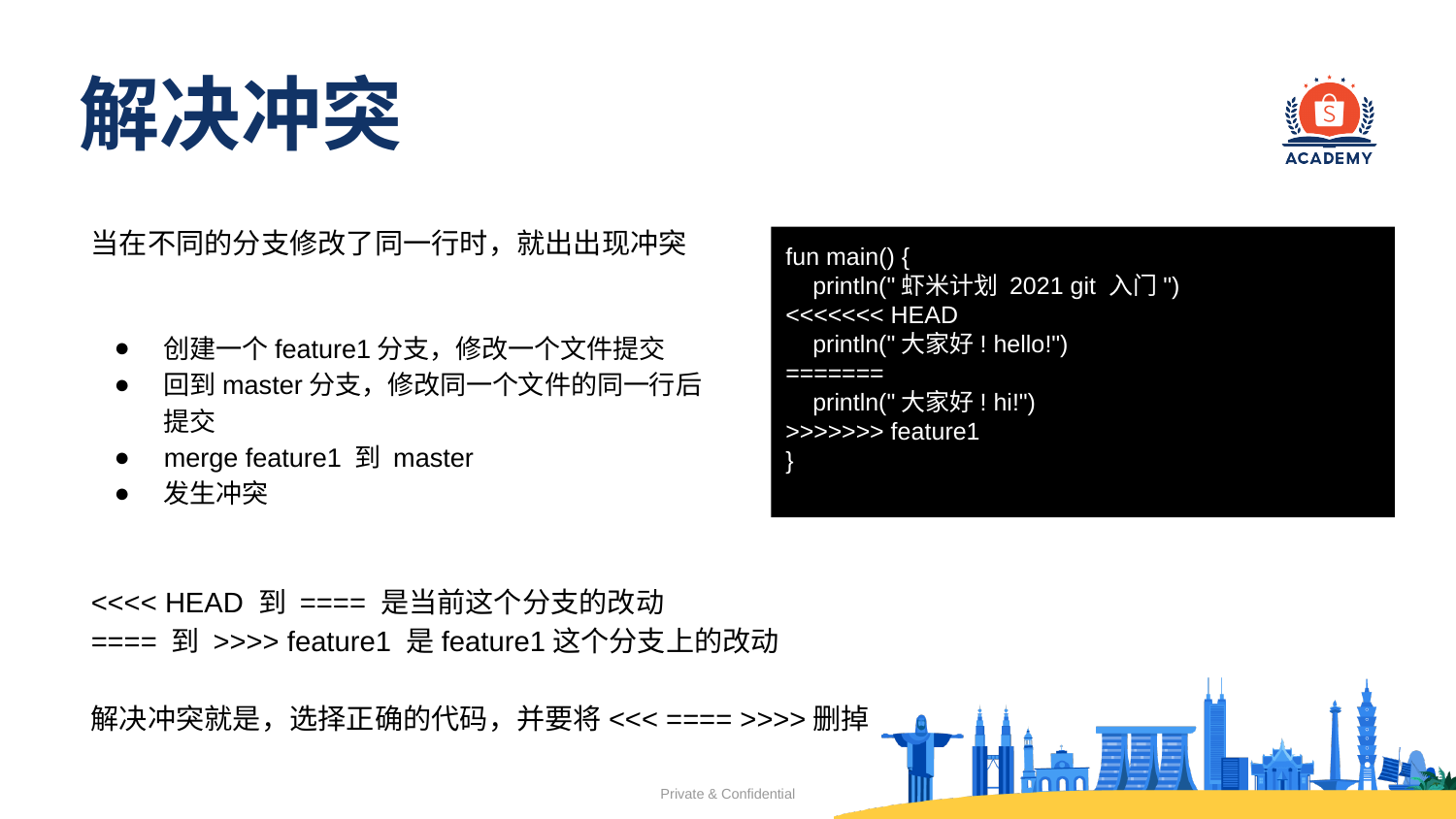

# 解决冲突
当在不同的分支修改了同一行时，就出出现冲突
fun main() {
    println("虾米计划 2021 git 入门")
<<<<<<< HEAD
    println("大家好! hello!")
=======
    println("大家好! hi!")
>>>>>>> feature1
}

创建一个feature1分支，修改一个文件提交
回到master分支，修改同一个文件的同一行后提交
merge feature1 到 master
发生冲突
<<<< HEAD 到 ==== 是当前这个分支的改动
==== 到 >>>> feature1 是feature1这个分支上的改动

解决冲突就是，选择正确的代码，并要将<<< ==== >>>>删掉